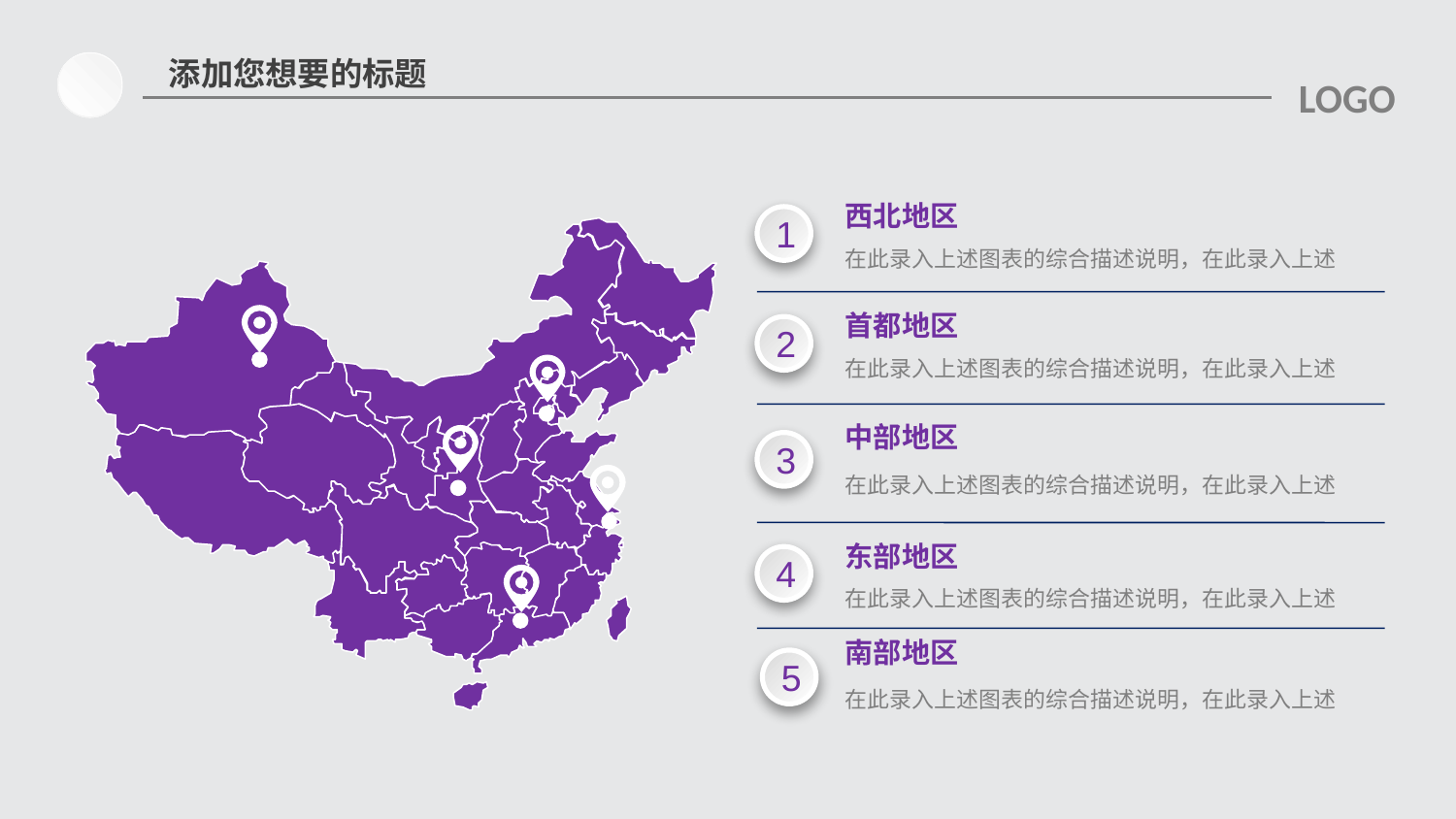

添加您想要的标题

LOGO
西北地区
1
在此录入上述图表的综合描述说明，在此录入上述

首都地区
2
在此录入上述图表的综合描述说明，在此录入上述

中部地区
3
在此录入上述图表的综合描述说明，在此录入上述

东部地区
4
在此录入上述图表的综合描述说明，在此录入上述

南部地区
5
在此录入上述图表的综合描述说明，在此录入上述